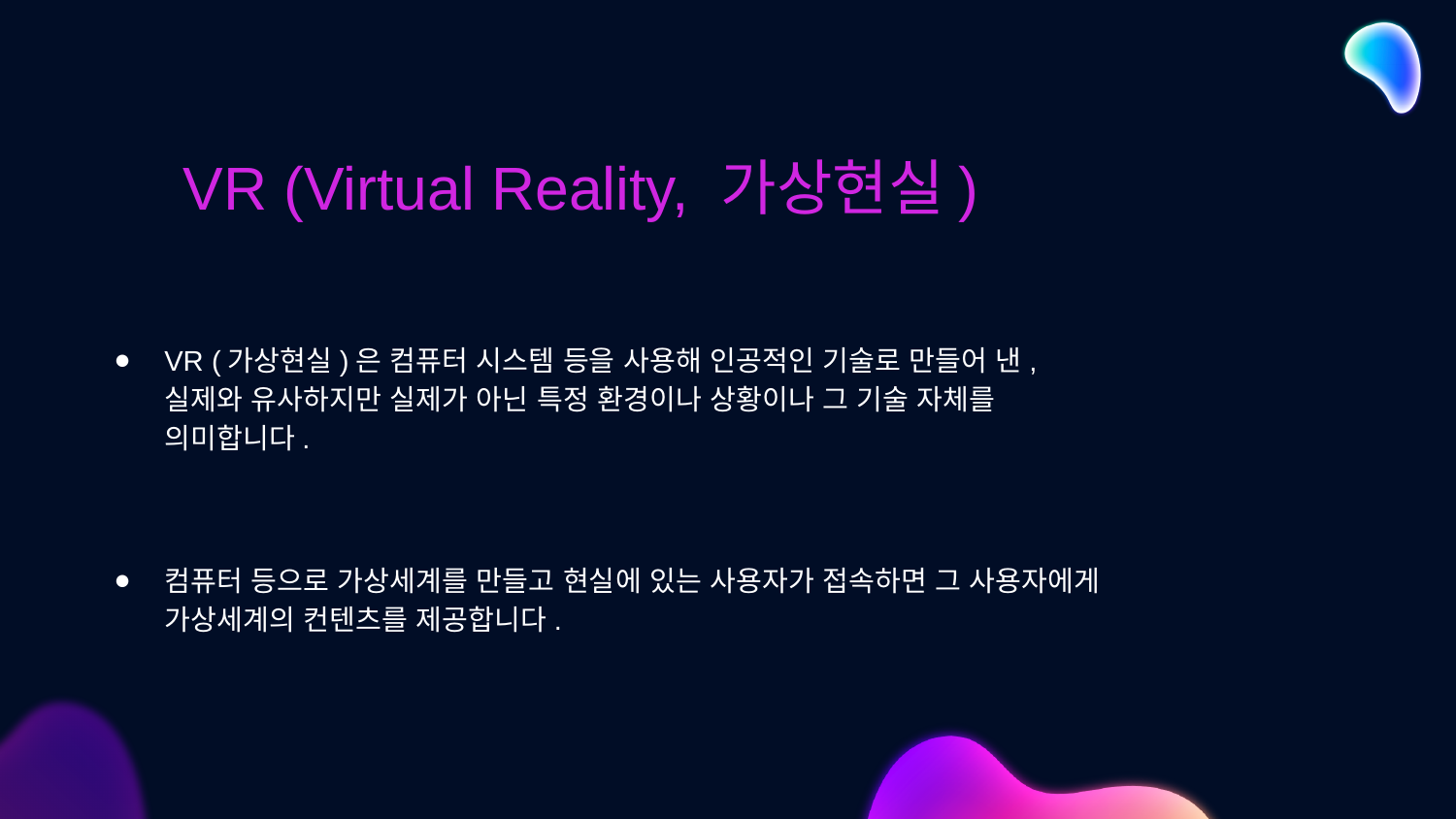

# VR (Virtual Reality, 가상현실)

VR (가상현실)은 컴퓨터 시스템 등을 사용해 인공적인 기술로 만들어 낸, 실제와 유사하지만 실제가 아닌 특정 환경이나 상황이나 그 기술 자체를 의미합니다.

컴퓨터 등으로 가상세계를 만들고 현실에 있는 사용자가 접속하면 그 사용자에게 가상세계의 컨텐츠를 제공합니다.